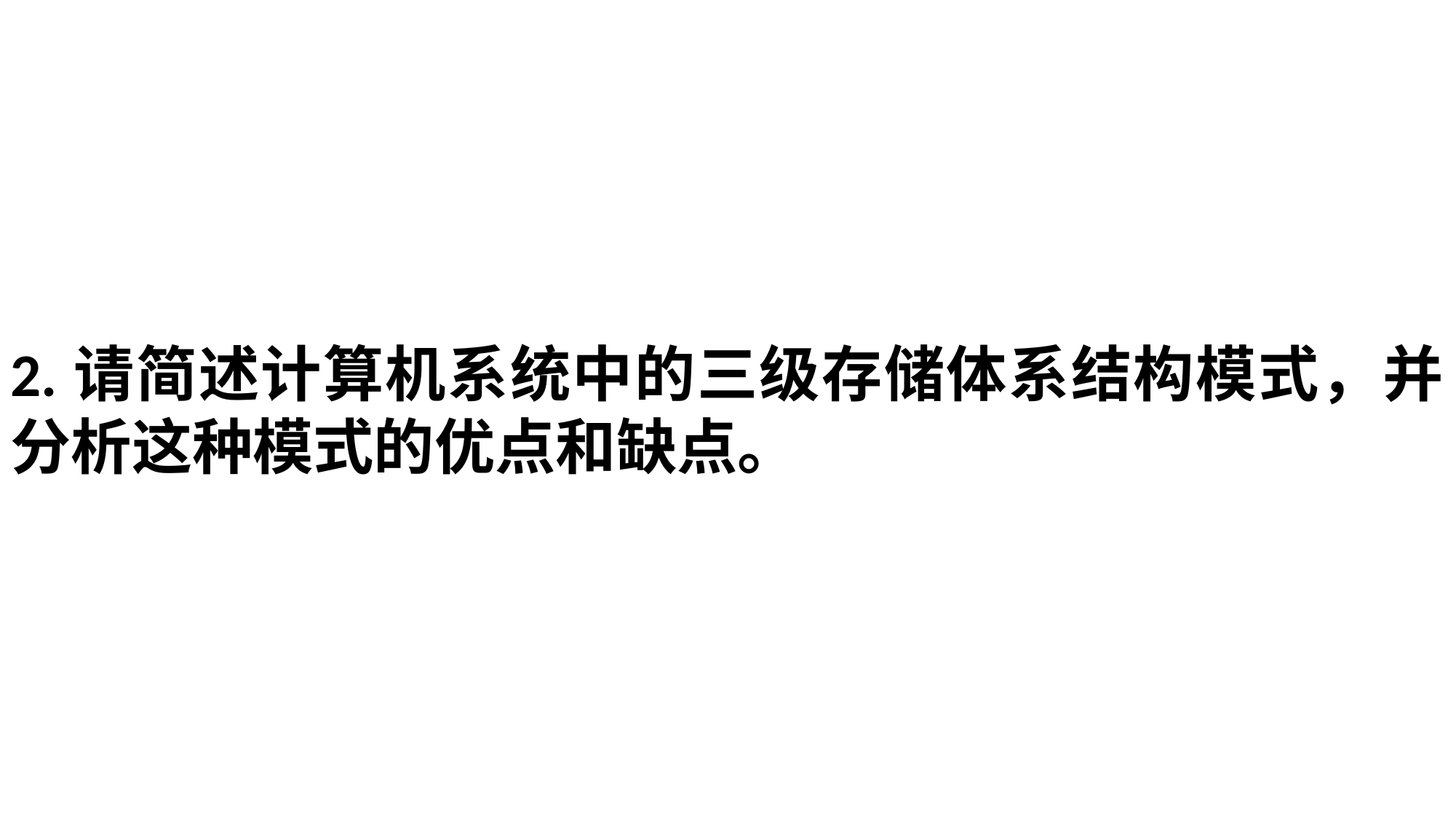

2.请简述计算机系统中的三级存储体系结构模式，并分析这种模式的优点和缺点。